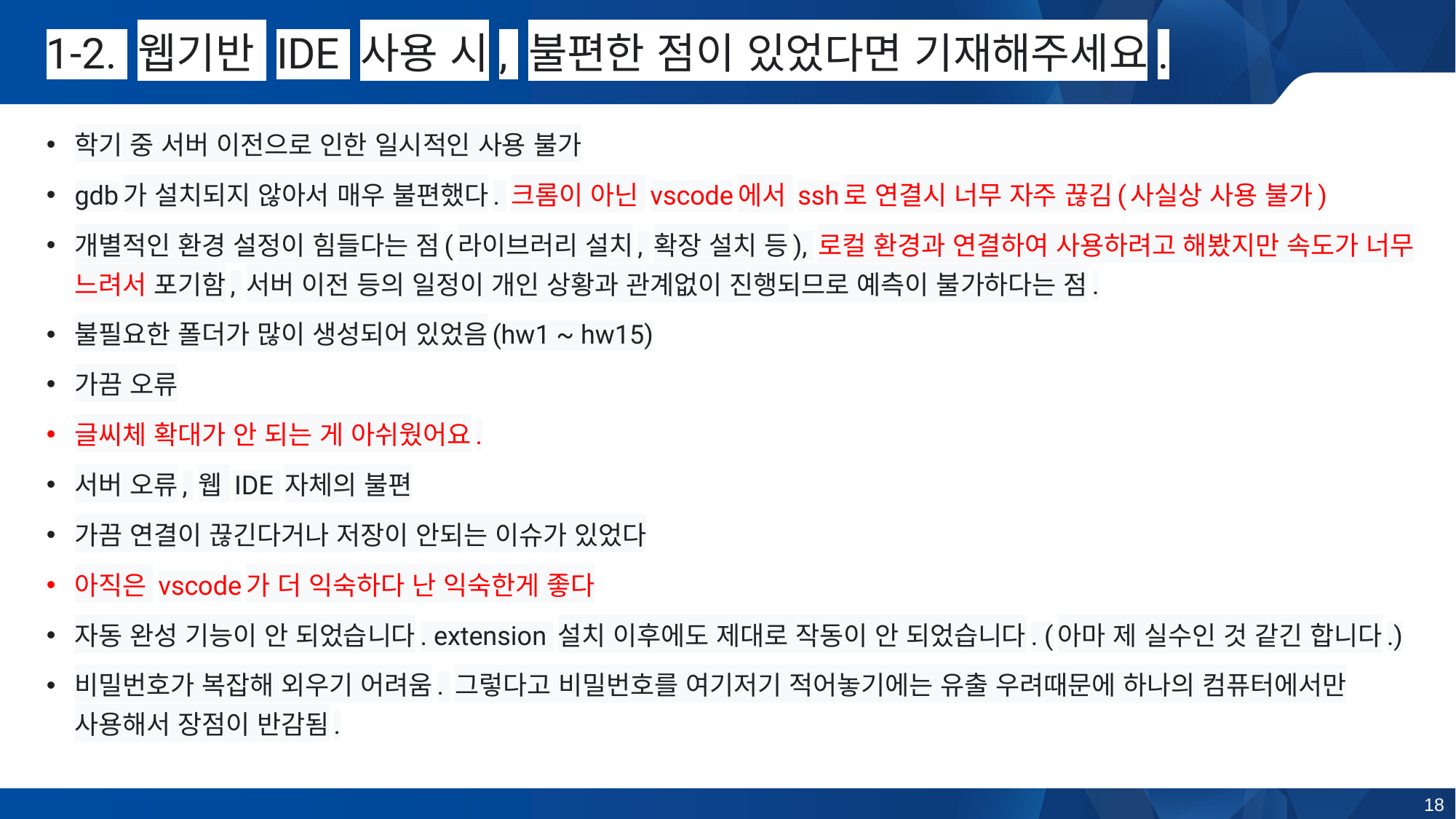

# 1-2. 웹기반 IDE 사용 시, 불편한 점이 있었다면 기재해주세요.
학기 중 서버 이전으로 인한 일시적인 사용 불가
gdb가 설치되지 않아서 매우 불편했다. 크롬이 아닌 vscode에서 ssh로 연결시 너무 자주 끊김(사실상 사용 불가)
개별적인 환경 설정이 힘들다는 점(라이브러리 설치, 확장 설치 등), 로컬 환경과 연결하여 사용하려고 해봤지만 속도가 너무 느려서 포기함, 서버 이전 등의 일정이 개인 상황과 관계없이 진행되므로 예측이 불가하다는 점.
불필요한 폴더가 많이 생성되어 있었음(hw1 ~ hw15)
가끔 오류
글씨체 확대가 안 되는 게 아쉬웠어요.
서버 오류, 웹 IDE 자체의 불편
가끔 연결이 끊긴다거나 저장이 안되는 이슈가 있었다
아직은 vscode가 더 익숙하다 난 익숙한게 좋다
자동 완성 기능이 안 되었습니다. extension 설치 이후에도 제대로 작동이 안 되었습니다. (아마 제 실수인 것 같긴 합니다.)
비밀번호가 복잡해 외우기 어려움. 그렇다고 비밀번호를 여기저기 적어놓기에는 유출 우려때문에 하나의 컴퓨터에서만 사용해서 장점이 반감됨.

18